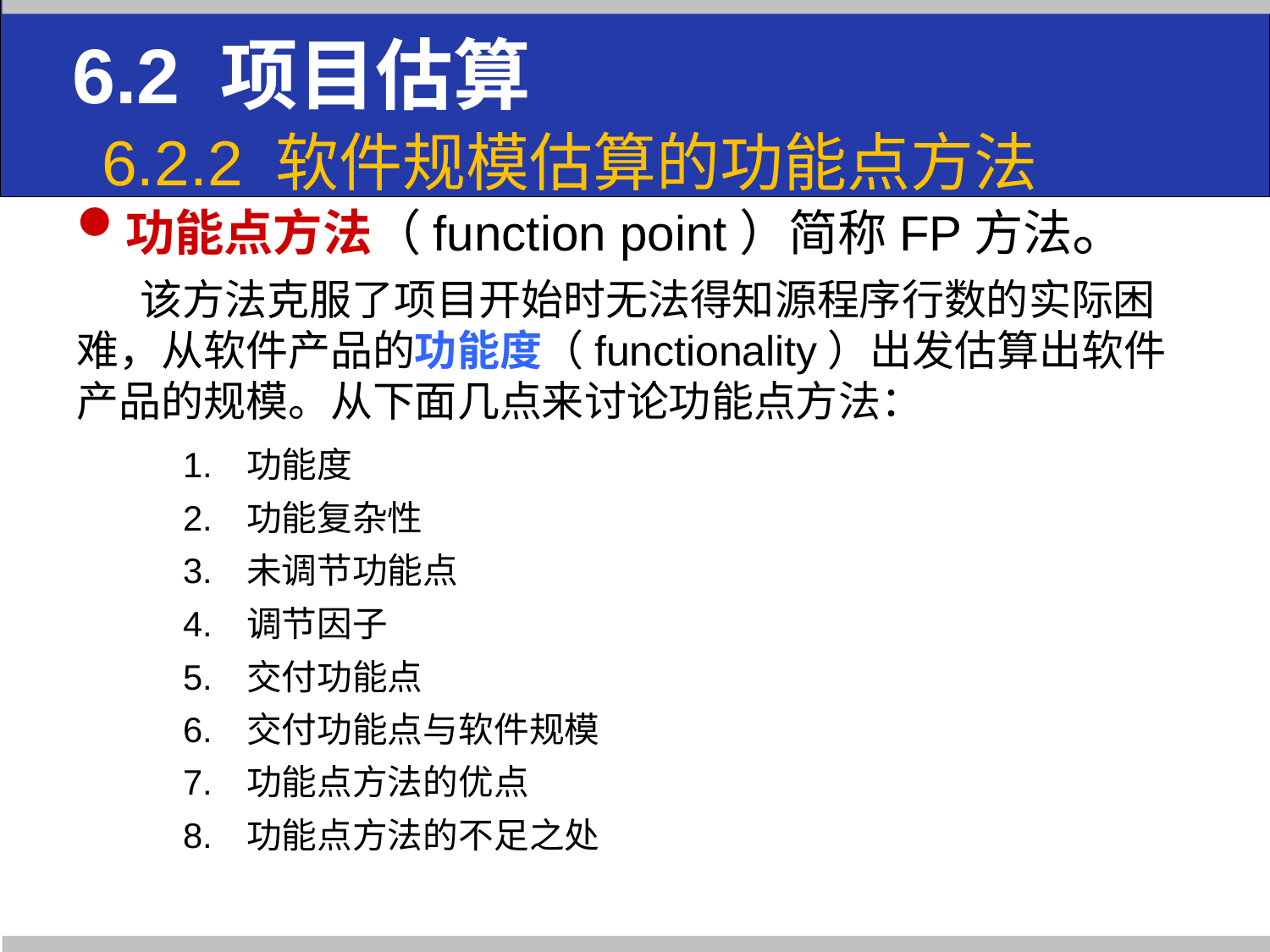

# 6.2 项目估算 6.2.2 软件规模估算的功能点方法
功能点方法（function point）简称FP方法。
该方法克服了项目开始时无法得知源程序行数的实际困难，从软件产品的功能度（functionality）出发估算出软件产品的规模。从下面几点来讨论功能点方法：
功能度
功能复杂性
未调节功能点
调节因子
交付功能点
交付功能点与软件规模
功能点方法的优点
功能点方法的不足之处

732